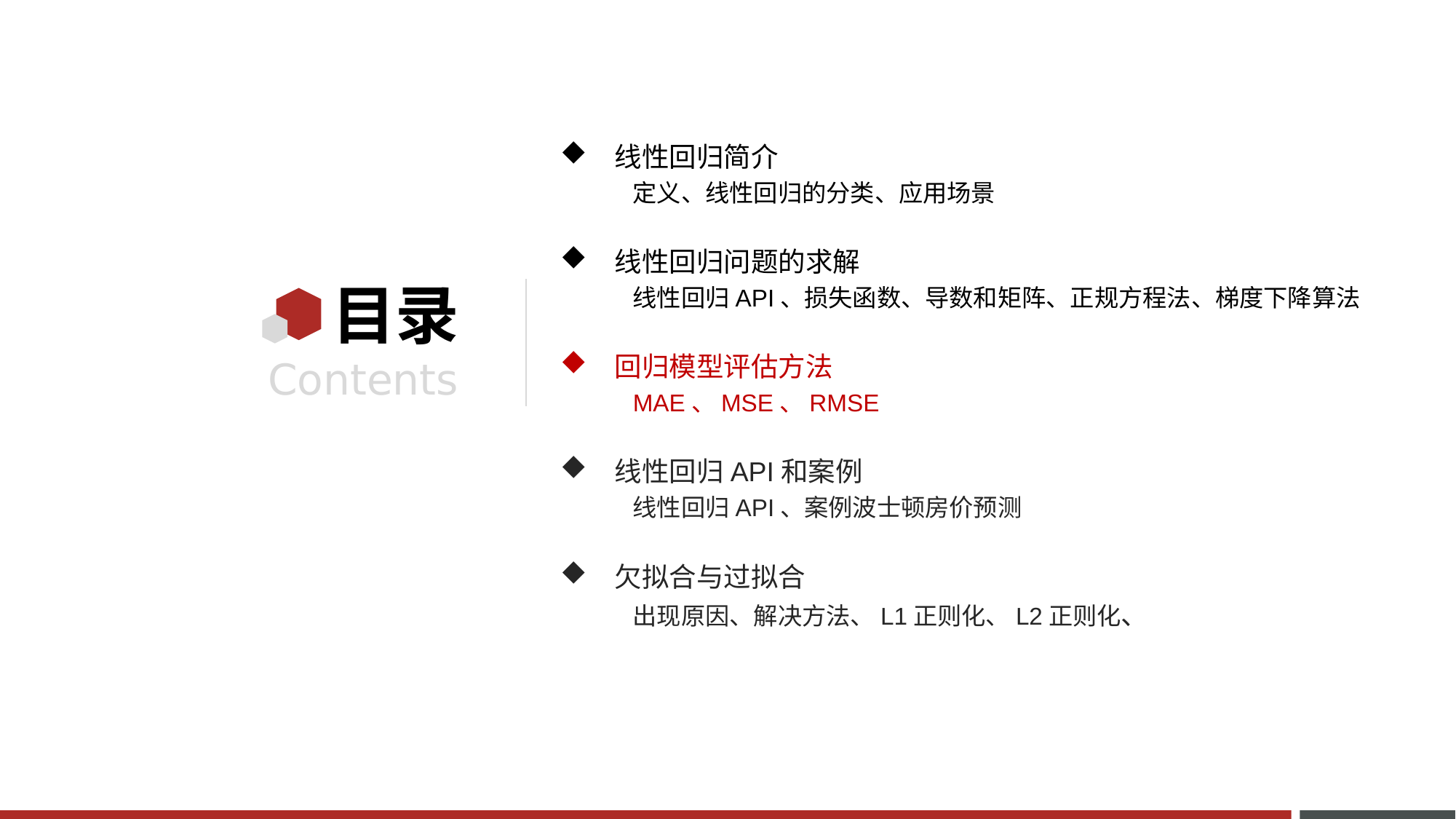

线性回归简介
定义、线性回归的分类、应用场景
线性回归问题的求解
线性回归API、损失函数、导数和矩阵、正规方程法、梯度下降算法
回归模型评估方法
MAE、MSE、RMSE
线性回归API和案例
线性回归API、案例波士顿房价预测
欠拟合与过拟合
出现原因、解决方法、L1正则化、L2正则化、